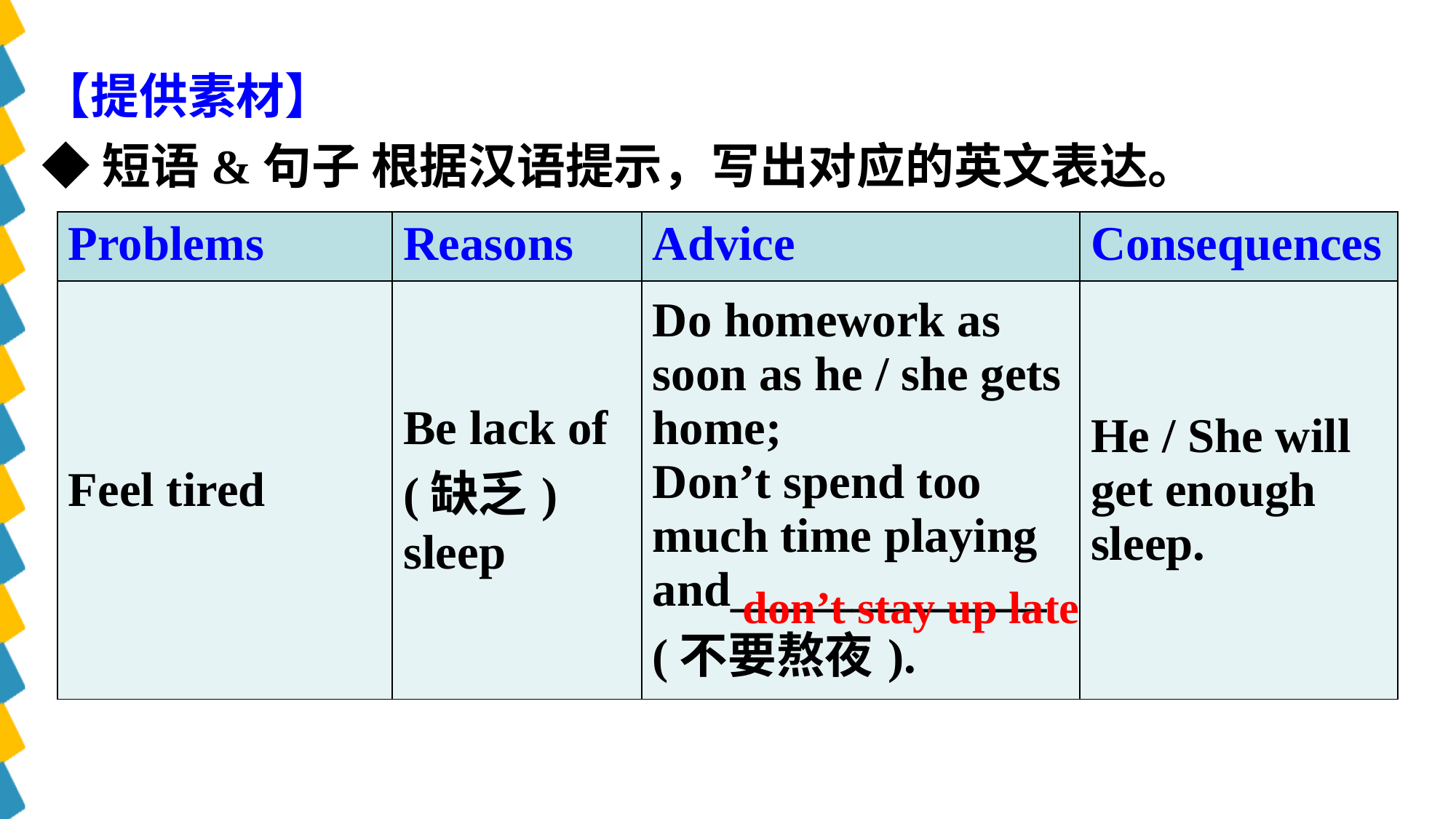

【提供素材】
◆短语&句子 根据汉语提示，写出对应的英文表达。
| Problems | Reasons | Advice | Consequences |
| --- | --- | --- | --- |
| Feel tired | Be lack of (缺乏) sleep | Do homework as soon as he / she gets home; Don’t spend too much time playing and\_\_\_\_\_\_\_\_\_\_\_\_\_ (不要熬夜). | He / She will get enough sleep. |
don’t stay up late